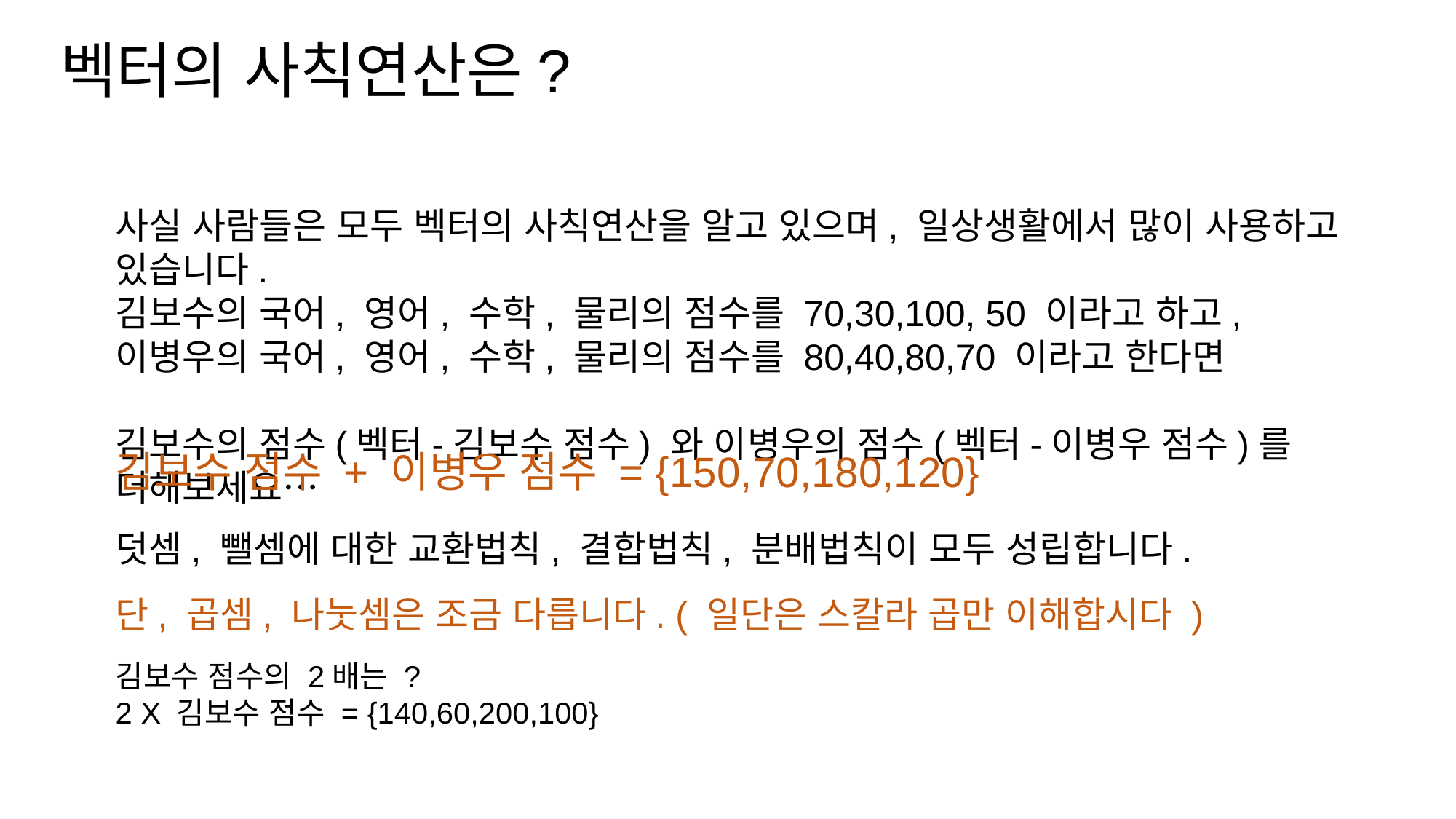

벡터의 사칙연산은?
사실 사람들은 모두 벡터의 사칙연산을 알고 있으며, 일상생활에서 많이 사용하고 있습니다.
김보수의 국어, 영어, 수학, 물리의 점수를 70,30,100, 50 이라고 하고,
이병우의 국어, 영어, 수학, 물리의 점수를 80,40,80,70 이라고 한다면

김보수의 점수(벡터-김보수 점수) 와 이병우의 점수(벡터-이병우 점수)를 더해보세요…
김보수 점수 + 이병우 점수 = {150,70,180,120}
덧셈, 뺄셈에 대한 교환법칙, 결합법칙, 분배법칙이 모두 성립합니다.
단, 곱셈, 나눗셈은 조금 다릅니다. ( 일단은 스칼라 곱만 이해합시다 )
김보수 점수의 2배는 ?
2 X 김보수 점수 = {140,60,200,100}